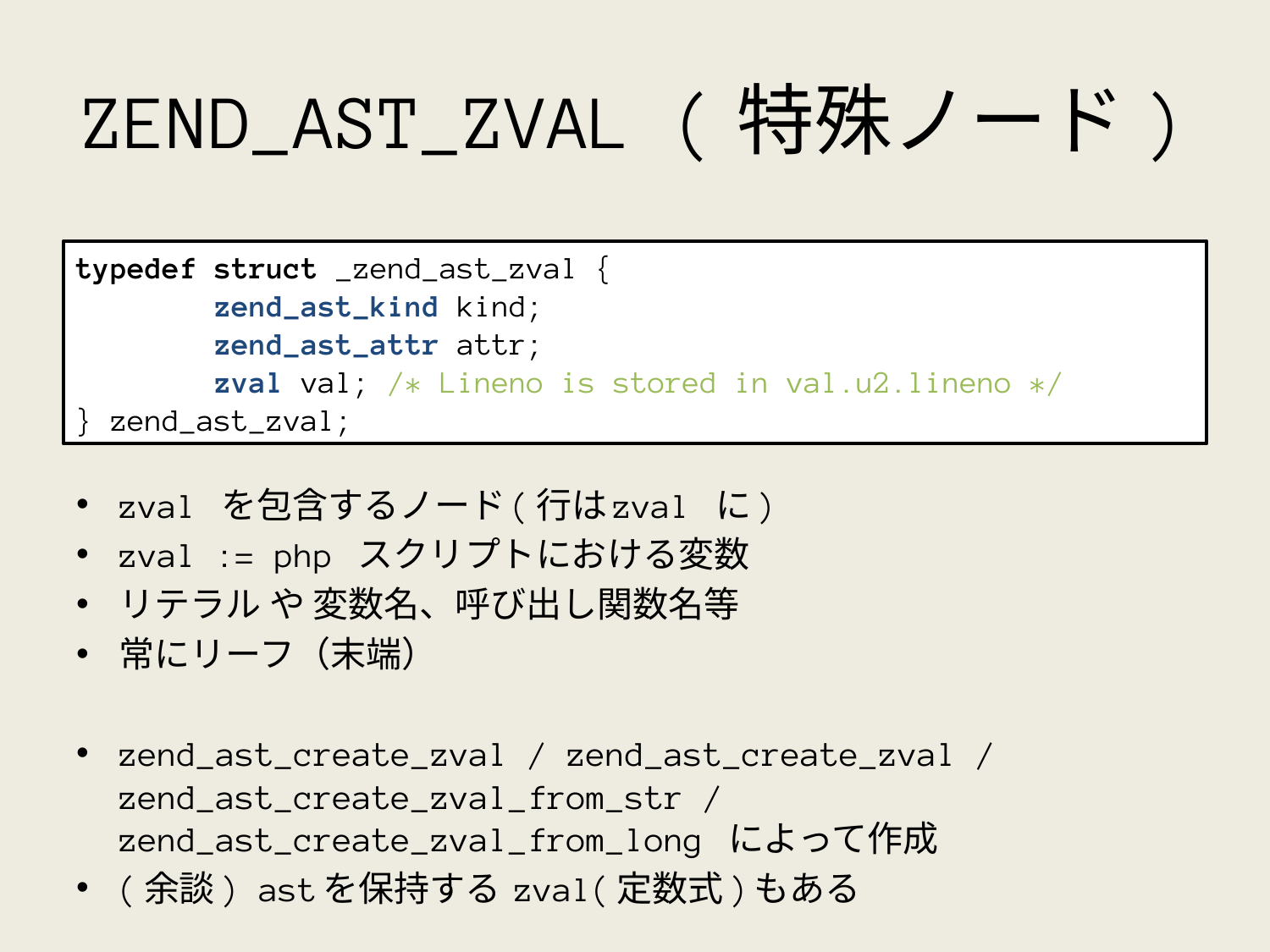

# ZEND_AST_ZVAL (特殊ノード)
typedef struct _zend_ast_zval {
        zend_ast_kind kind;
        zend_ast_attr attr;
        zval val; /* Lineno is stored in val.u2.lineno */
} zend_ast_zval;
zval を包含するノード(行はzval に)
zval := php スクリプトにおける変数
リテラル や 変数名、呼び出し関数名等
常にリーフ（末端）

zend_ast_create_zval / zend_ast_create_zval / zend_ast_create_zval_from_str / zend_ast_create_zval_from_long によって作成
(余談) astを保持する zval(定数式)もある